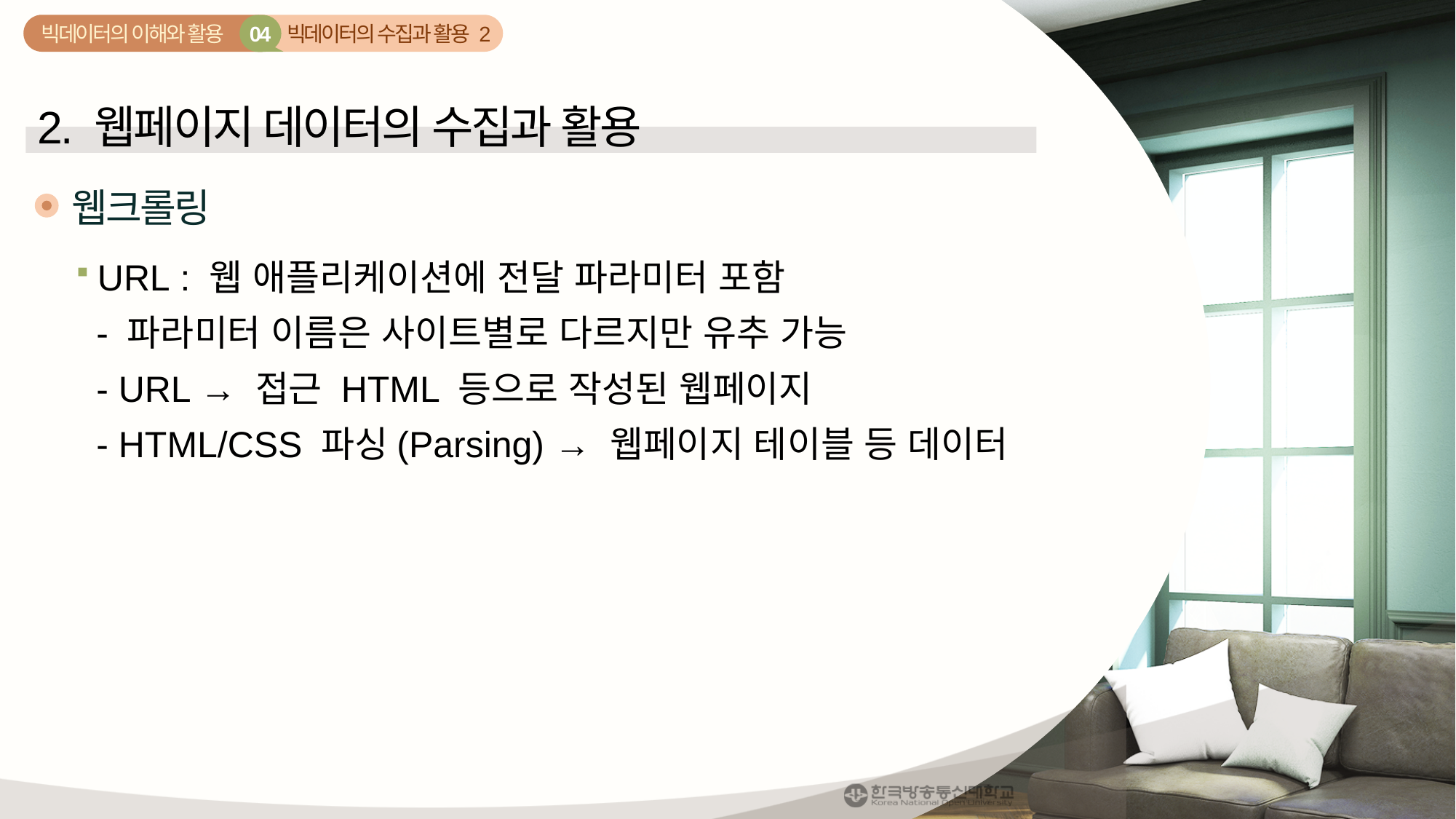

빅데이터의 수집과 활용 2
04
빅데이터의 이해와 활용
2. 웹페이지 데이터의 수집과 활용

웹크롤링

URL : 웹 애플리케이션에 전달 파라미터 포함
  - 파라미터 이름은 사이트별로 다르지만 유추 가능
  - URL → 접근 HTML 등으로 작성된 웹페이지
  - HTML/CSS 파싱(Parsing) → 웹페이지 테이블 등 데이터